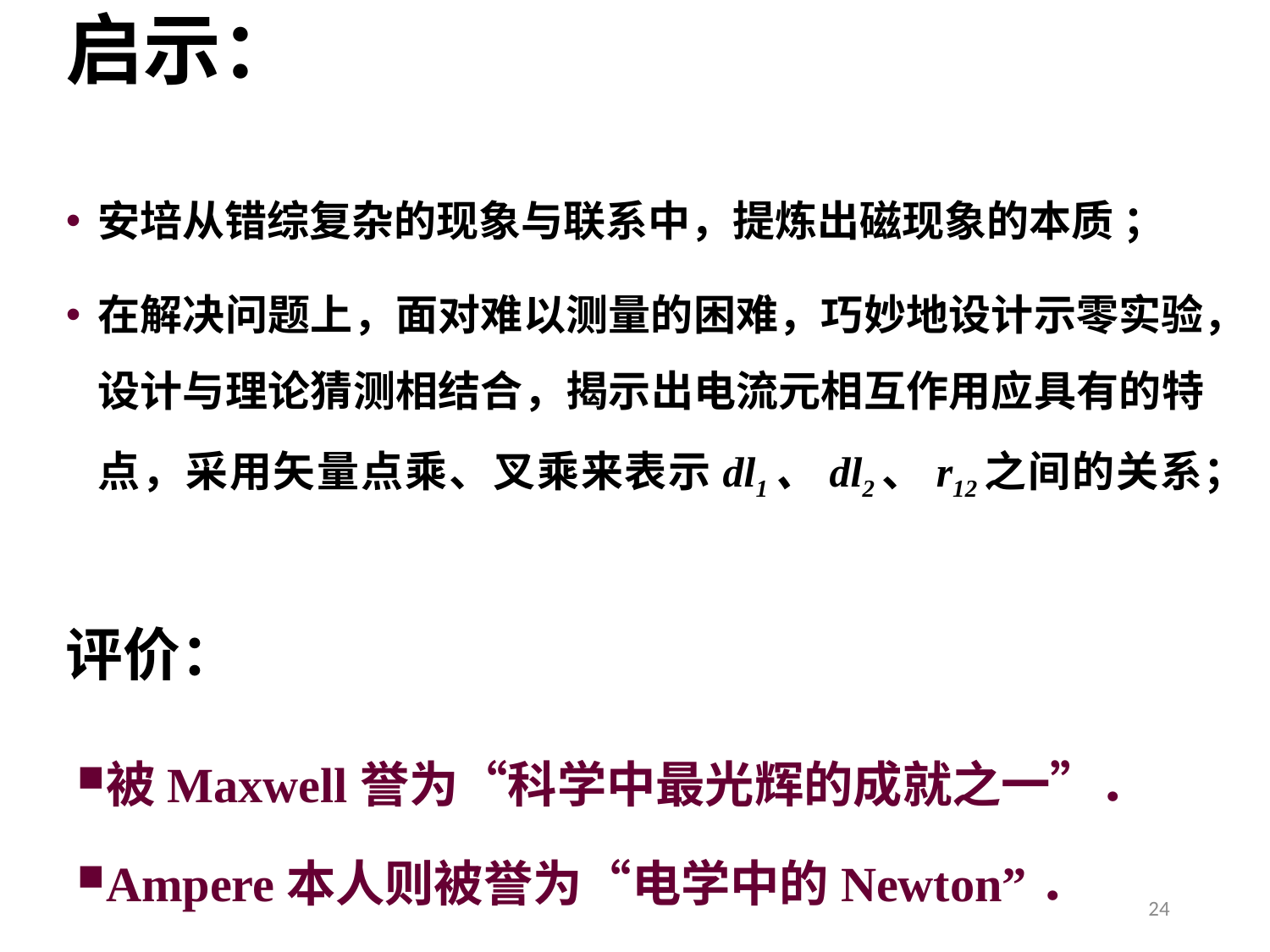

# 启示：
安培从错综复杂的现象与联系中，提炼出磁现象的本质 ；
在解决问题上，面对难以测量的困难，巧妙地设计示零实验，设计与理论猜测相结合，揭示出电流元相互作用应具有的特点，采用矢量点乘、叉乘来表示dl1、dl2、r12之间的关系；
评价：
被Maxwell誉为“科学中最光辉的成就之一”．
Ampere本人则被誉为“电学中的Newton”．
24